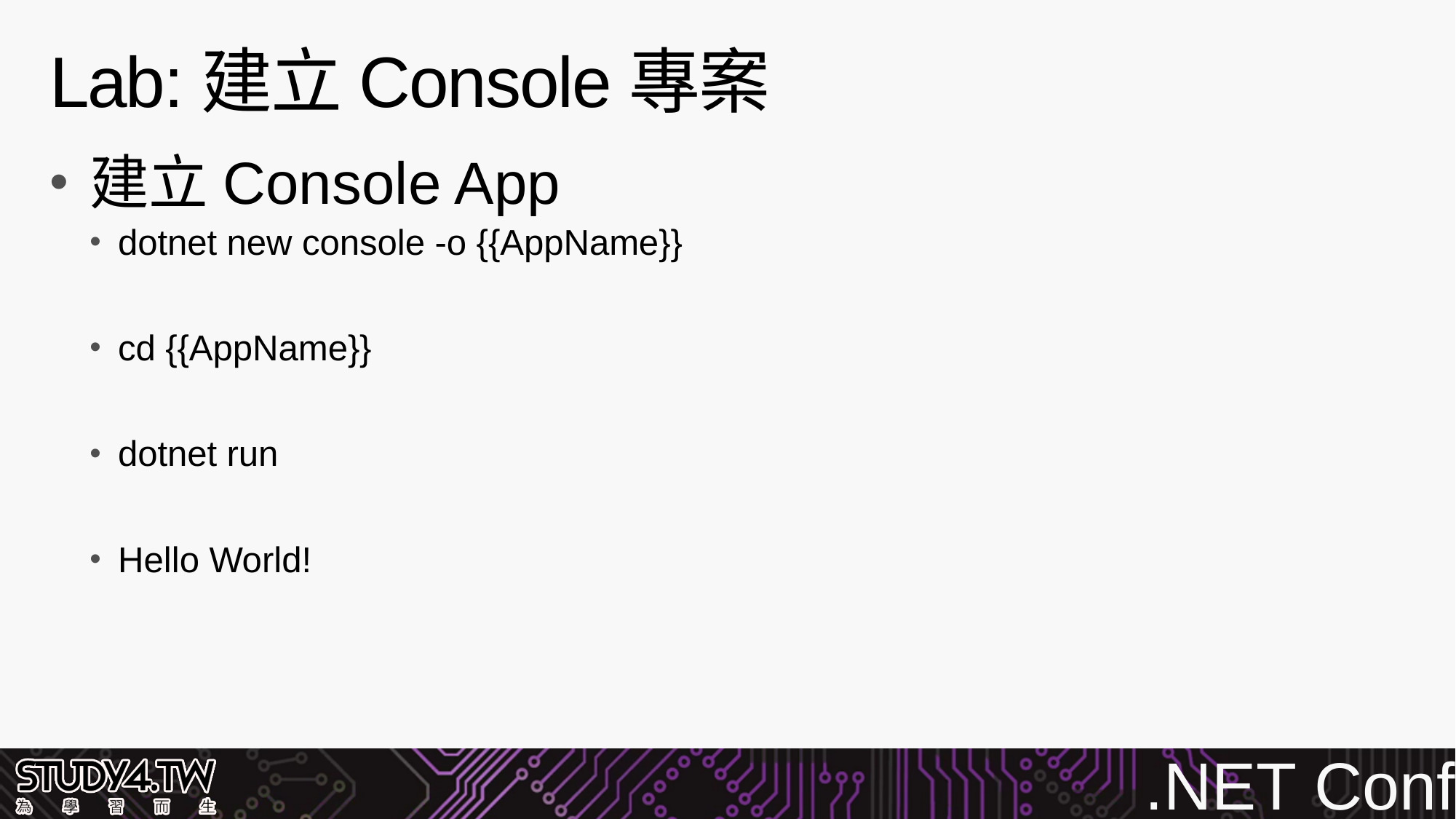

# Lab:建立Console專案
建立Console App
dotnet new console -o {{AppName}}

cd {{AppName}}

dotnet run

Hello World!